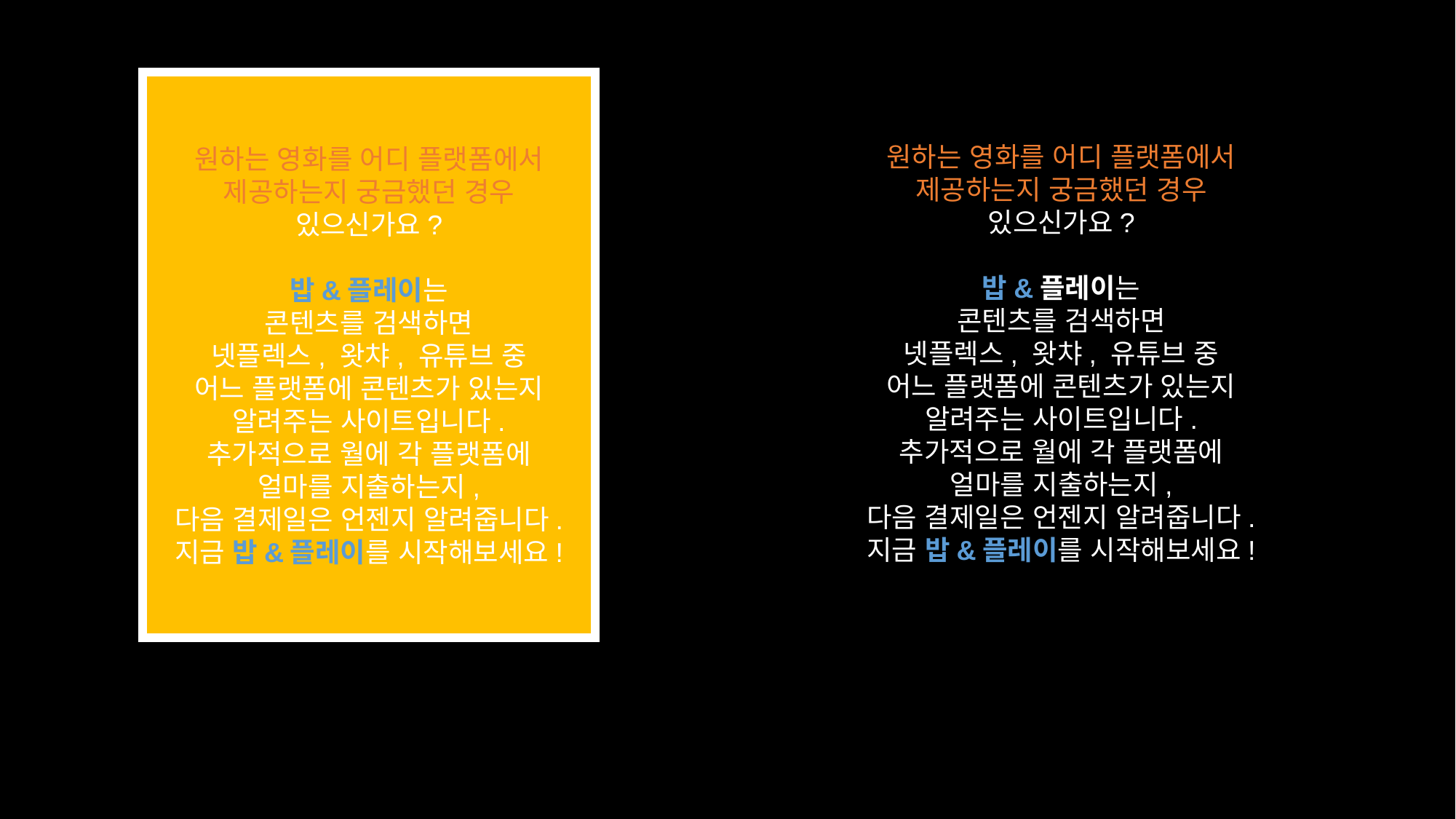

원하는 영화를 어디 플랫폼에서
제공하는지 궁금했던 경우
있으신가요?

밥&플레이는
콘텐츠를 검색하면
넷플렉스, 왓챠, 유튜브 중
어느 플랫폼에 콘텐츠가 있는지
알려주는 사이트입니다.
추가적으로 월에 각 플랫폼에
얼마를 지출하는지,
다음 결제일은 언젠지 알려줍니다.
지금 밥&플레이를 시작해보세요!
원하는 영화를 어디 플랫폼에서
제공하는지 궁금했던 경우
있으신가요?

밥&플레이는
콘텐츠를 검색하면
넷플렉스, 왓챠, 유튜브 중
어느 플랫폼에 콘텐츠가 있는지
알려주는 사이트입니다.
추가적으로 월에 각 플랫폼에
얼마를 지출하는지,
다음 결제일은 언젠지 알려줍니다.
지금 밥&플레이를 시작해보세요!